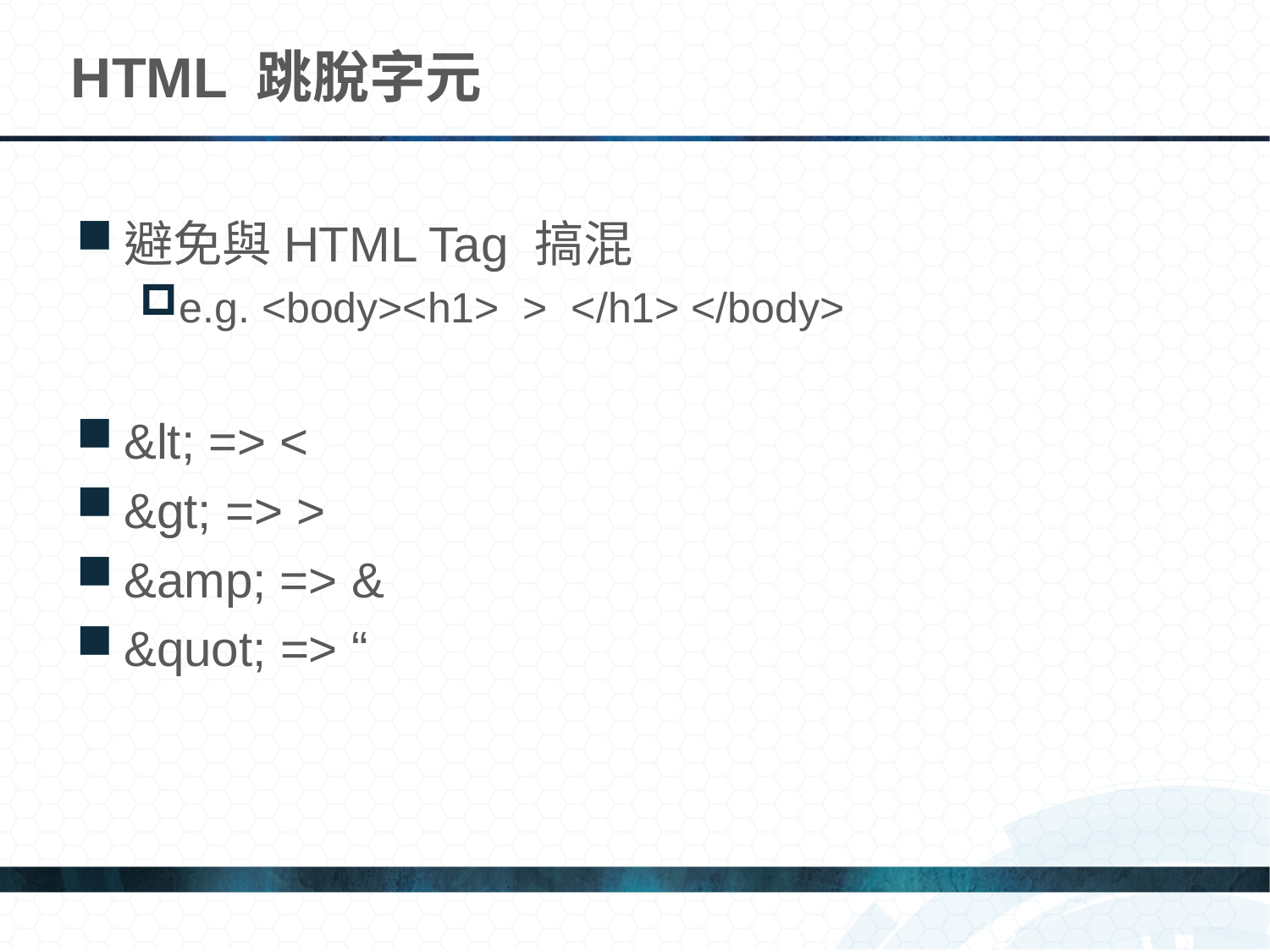

# HTML 跳脫字元
避免與HTML Tag 搞混
e.g. <body><h1>  >  </h1> </body>

&lt; => <
&gt; => >
&amp; => &
&quot; => “